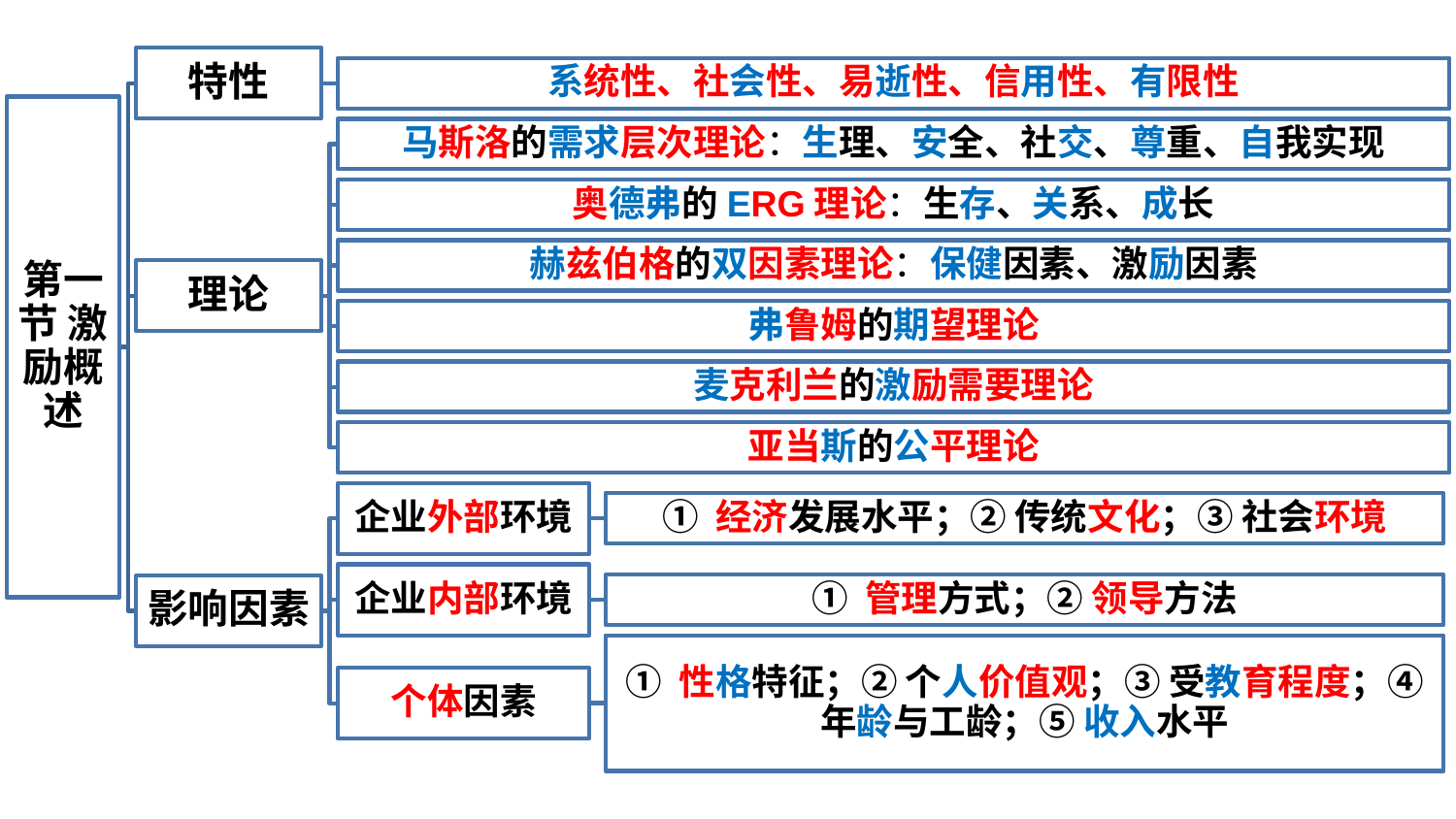

第一节 激励概述
特性
系统性、社会性、易逝性、信用性、有限性
理论
马斯洛的需求层次理论：生理、安全、社交、尊重、自我实现
奥德弗的ERG理论：生存、关系、成长
赫兹伯格的双因素理论：保健因素、激励因素
弗鲁姆的期望理论
麦克利兰的激励需要理论
亚当斯的公平理论
影响因素
企业外部环境
① 经济发展水平；② 传统文化；③ 社会环境
企业内部环境
① 管理方式；② 领导方法
个体因素
① 性格特征；② 个人价值观；③ 受教育程度；④ 年龄与工龄；⑤ 收入水平
多题型